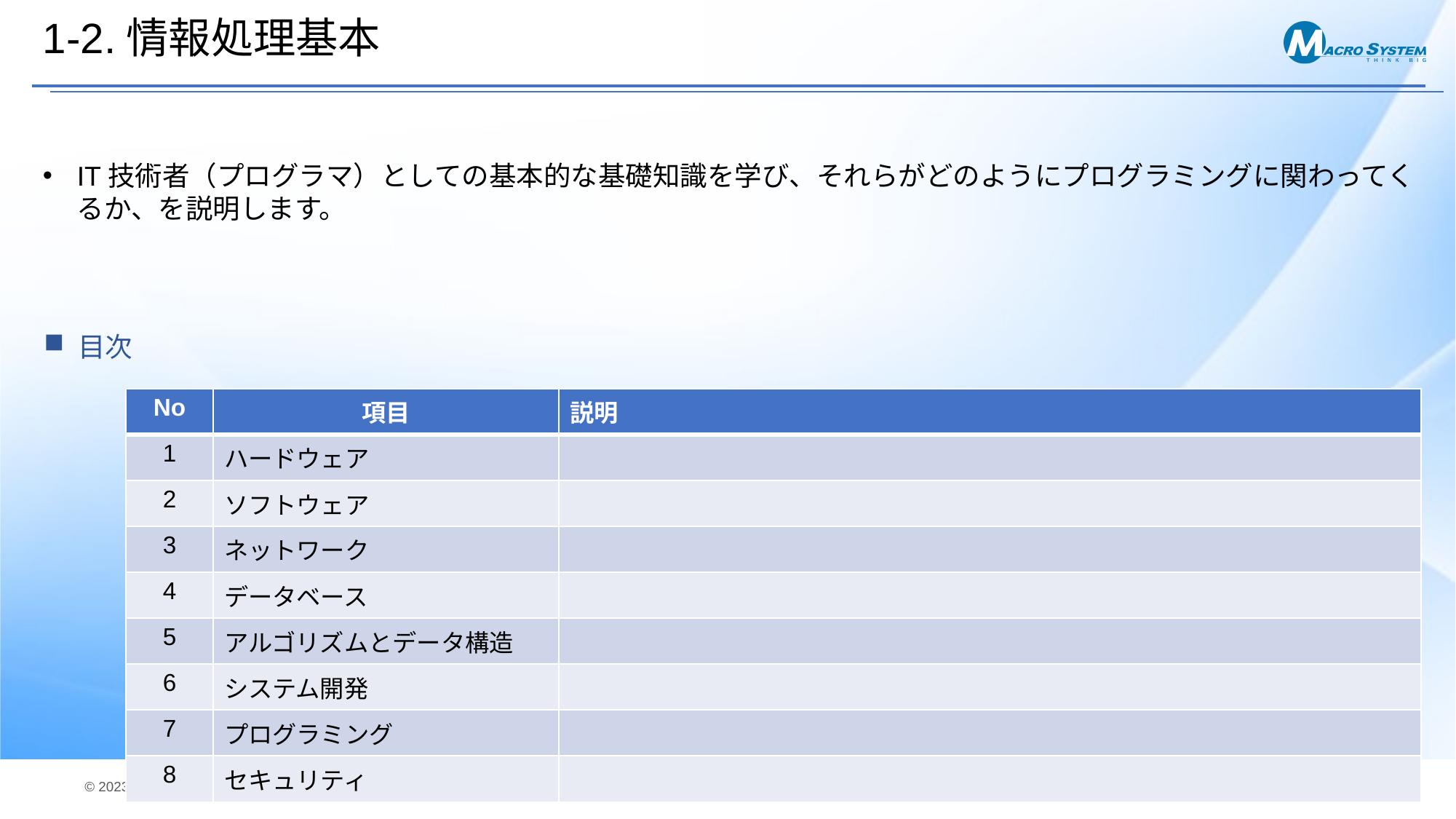

# 1-2.情報処理基本
IT技術者（プログラマ）としての基本的な基礎知識を学び、それらがどのようにプログラミングに関わってくるか、を説明します。
目次
| No | 項目 | 説明 |
| --- | --- | --- |
| 1 | ハードウェア |  |
| 2 | ソフトウェア |  |
| 3 | ネットワーク |  |
| 4 | データベース |  |
| 5 | アルゴリズムとデータ構造 |  |
| 6 | システム開発 |  |
| 7 | プログラミング |  |
| 8 | セキュリティ |  |